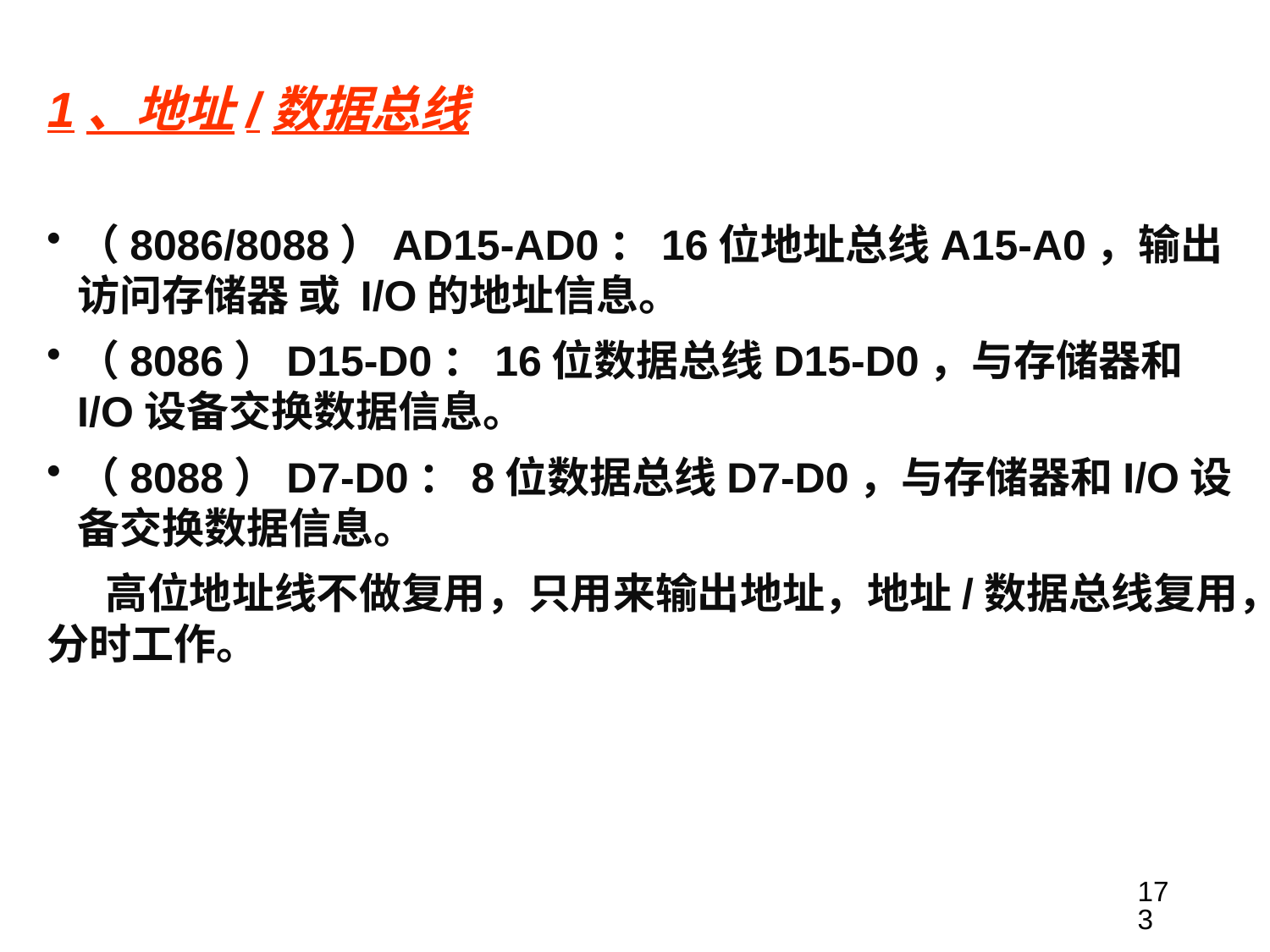

1、地址/数据总线
AD15-AD0：地址/数据复用引脚，双向，三态。
（8086/8088）AD15-AD0：16位地址总线A15-A0，输出访问存储器 或 I/O的地址信息。
（8086）D15-D0：16位数据总线D15-D0，与存储器和I/O设备交换数据信息。
（8088）D7-D0：8位数据总线D7-D0，与存储器和I/O设备交换数据信息。
     高位地址线不做复用，只用来输出地址，地址/数据总线复用，分时工作。
AD0信号常作为低8位数据的选通信号
173